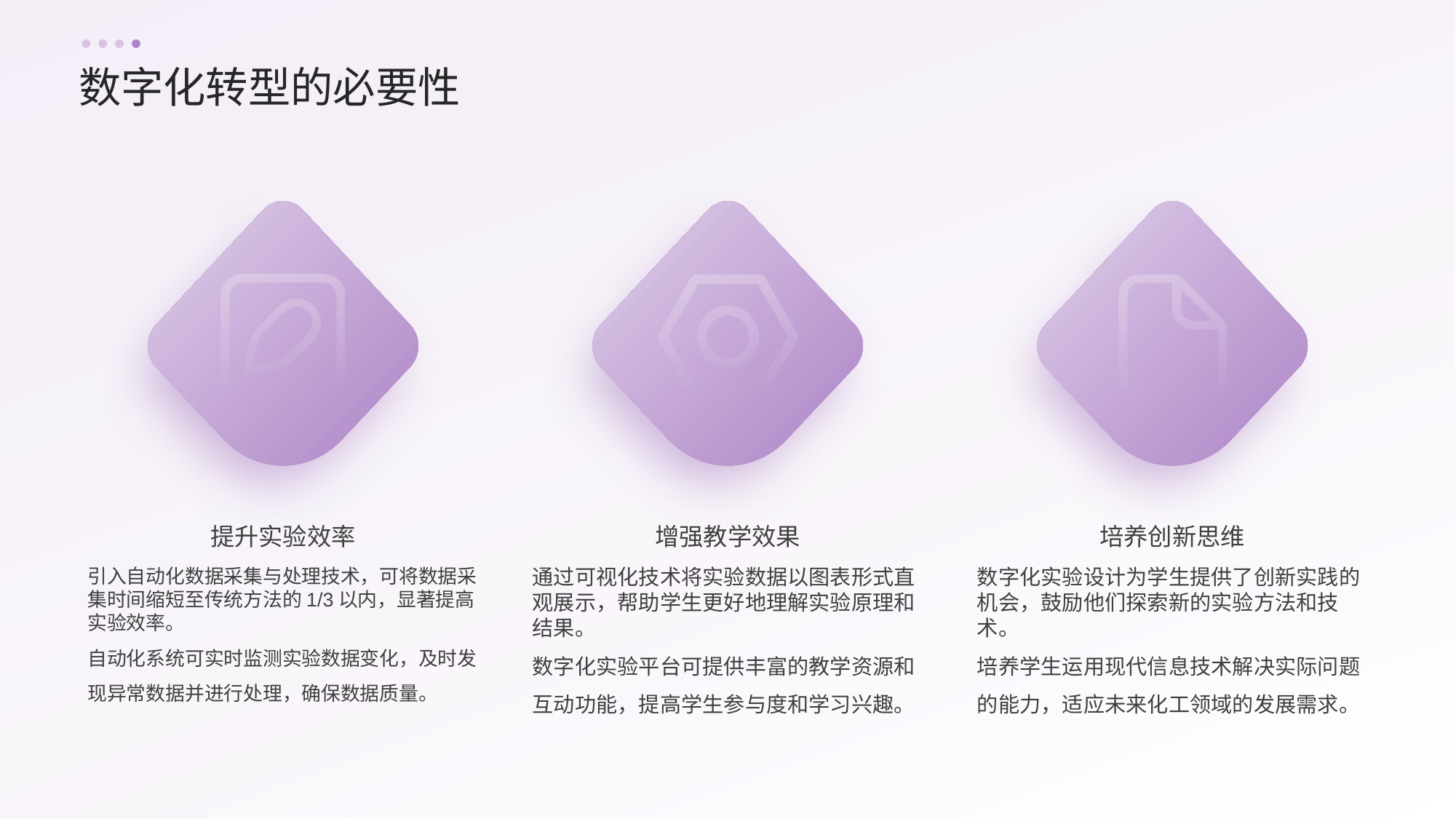

数字化转型的必要性

提升实验效率
增强教学效果
培养创新思维
引入自动化数据采集与处理技术，可将数据采集时间缩短至传统方法的1/3以内，显著提高实验效率。
自动化系统可实时监测实验数据变化，及时发现异常数据并进行处理，确保数据质量。
通过可视化技术将实验数据以图表形式直观展示，帮助学生更好地理解实验原理和结果。
数字化实验平台可提供丰富的教学资源和互动功能，提高学生参与度和学习兴趣。
数字化实验设计为学生提供了创新实践的机会，鼓励他们探索新的实验方法和技术。
培养学生运用现代信息技术解决实际问题的能力，适应未来化工领域的发展需求。